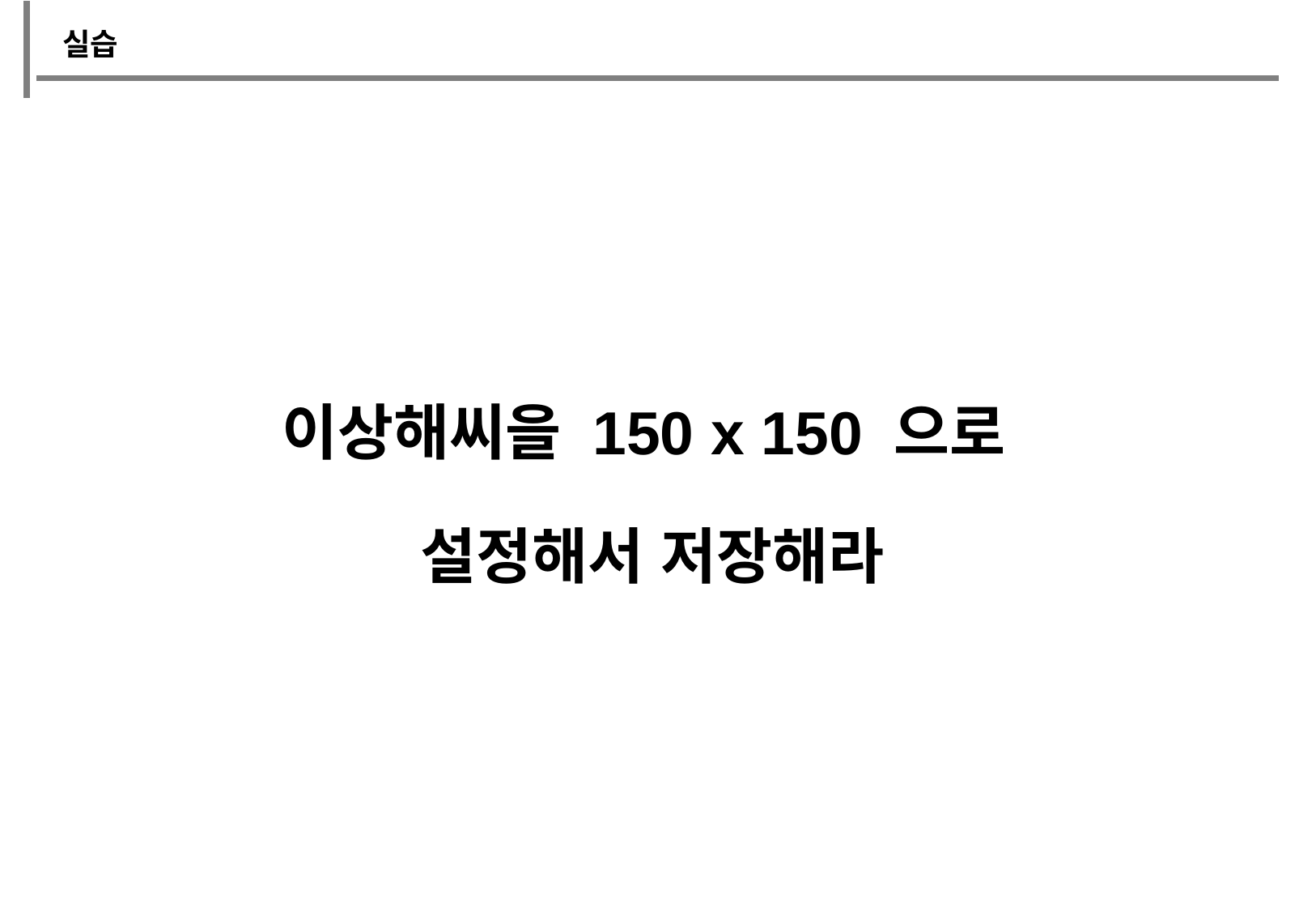

실습

이상해씨을 150 x 150 으로
설정해서 저장해라